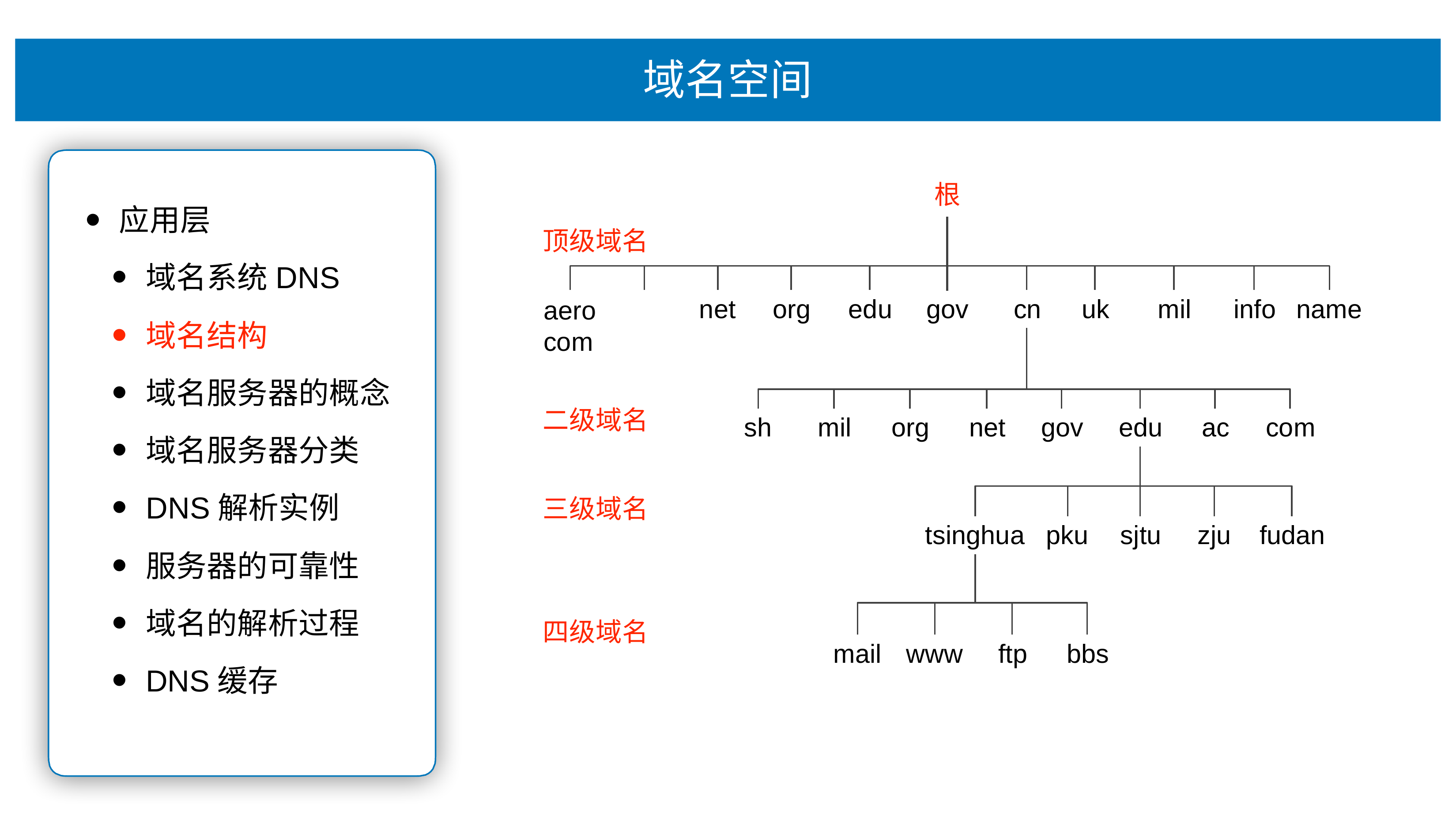

# 域名空间

根
应⽤层
域名系统DNS
域名结构
域名服务器的概念
域名服务器分类
DNS解析实例
服务器的可靠性
域名的解析过程
DNS缓存

顶级域名

aero	com

⼆级域名
net	org	edu	gov	cn	uk	mil	info
name

sh	mil	org	net	gov	edu	ac	com

三级域名
tsinghua
pku	sjtu
zju	fudan

四级域名
mail
www	ftp	bbs